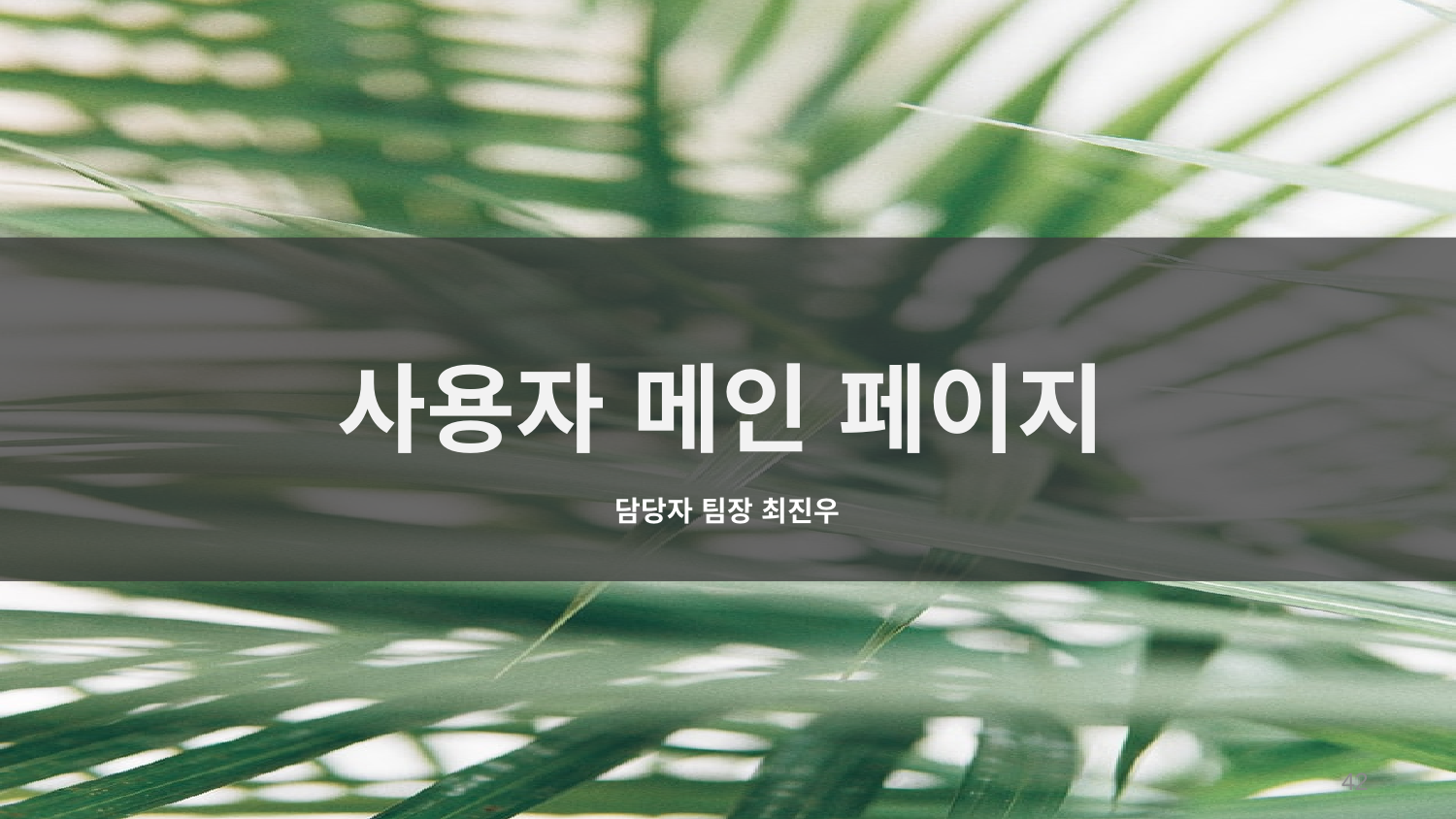

사용자 메인 페이지
담당자 팀장 최진우
42